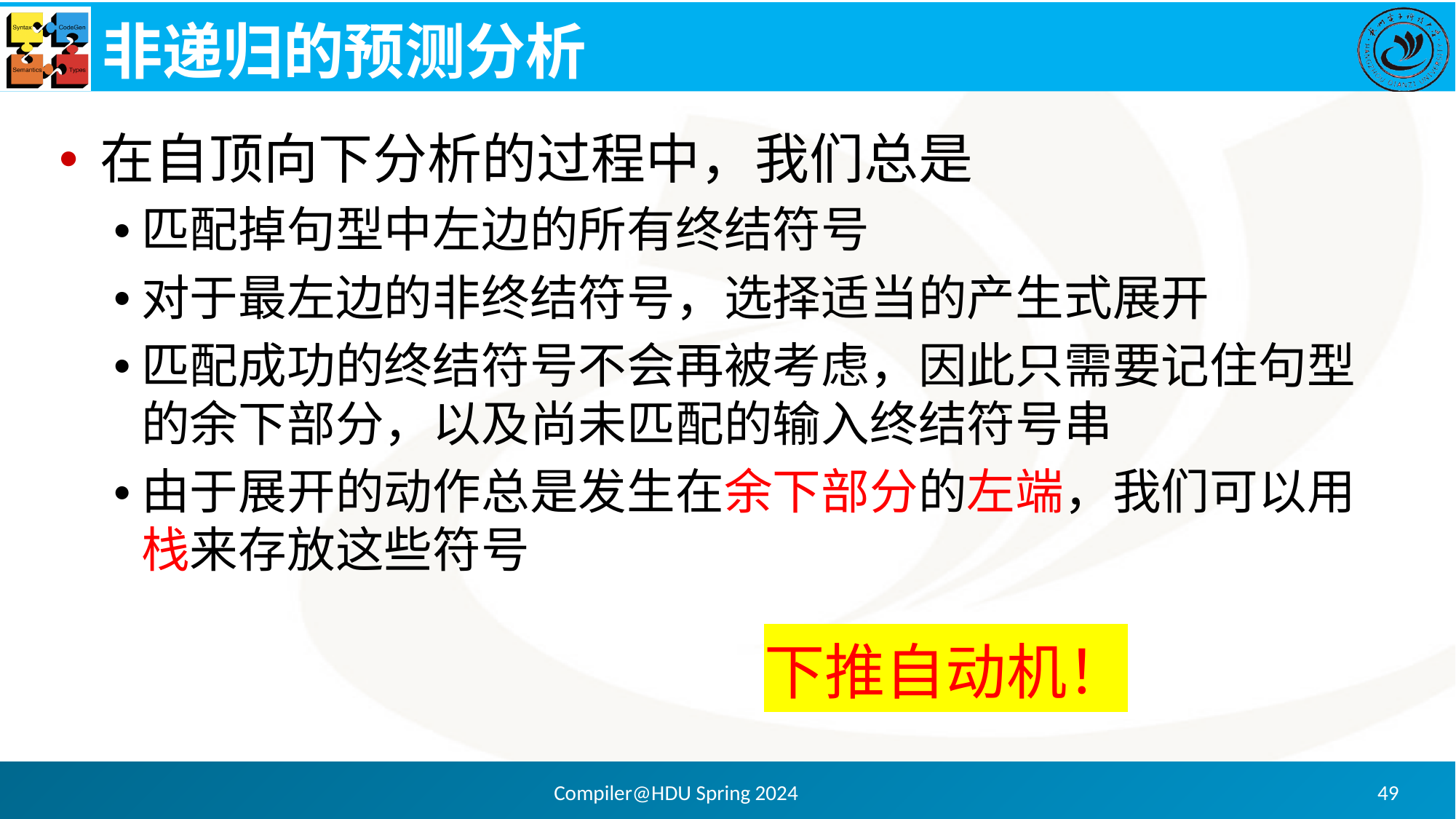

# 非递归的预测分析
在自顶向下分析的过程中，我们总是
匹配掉句型中左边的所有终结符号
对于最左边的非终结符号，选择适当的产生式展开
匹配成功的终结符号不会再被考虑，因此只需要记住句型的余下部分，以及尚未匹配的输入终结符号串
由于展开的动作总是发生在余下部分的左端，我们可以用栈来存放这些符号
下推自动机！
Compiler@HDU Spring 2024
49